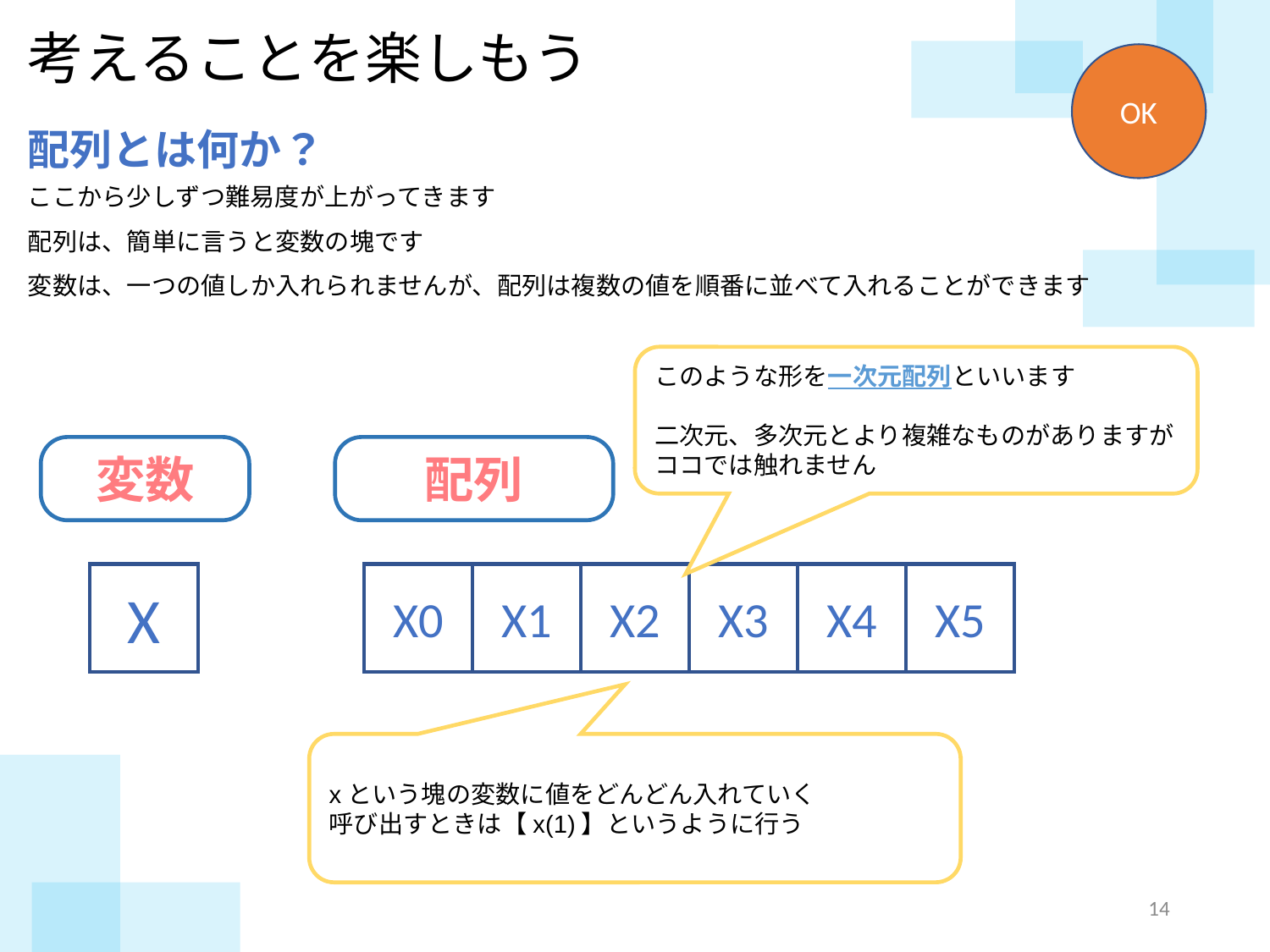

考えることを楽しもう
OK
配列とは何か？
ここから少しずつ難易度が上がってきます
配列は、簡単に言うと変数の塊です
変数は、一つの値しか入れられませんが、配列は複数の値を順番に並べて入れることができます
このような形を一次元配列といいます

二次元、多次元とより複雑なものがありますがココでは触れません
変数
配列
X
X0
X1
X2
X3
X4
X5
xという塊の変数に値をどんどん入れていく
呼び出すときは【x(1)】というように行う
14